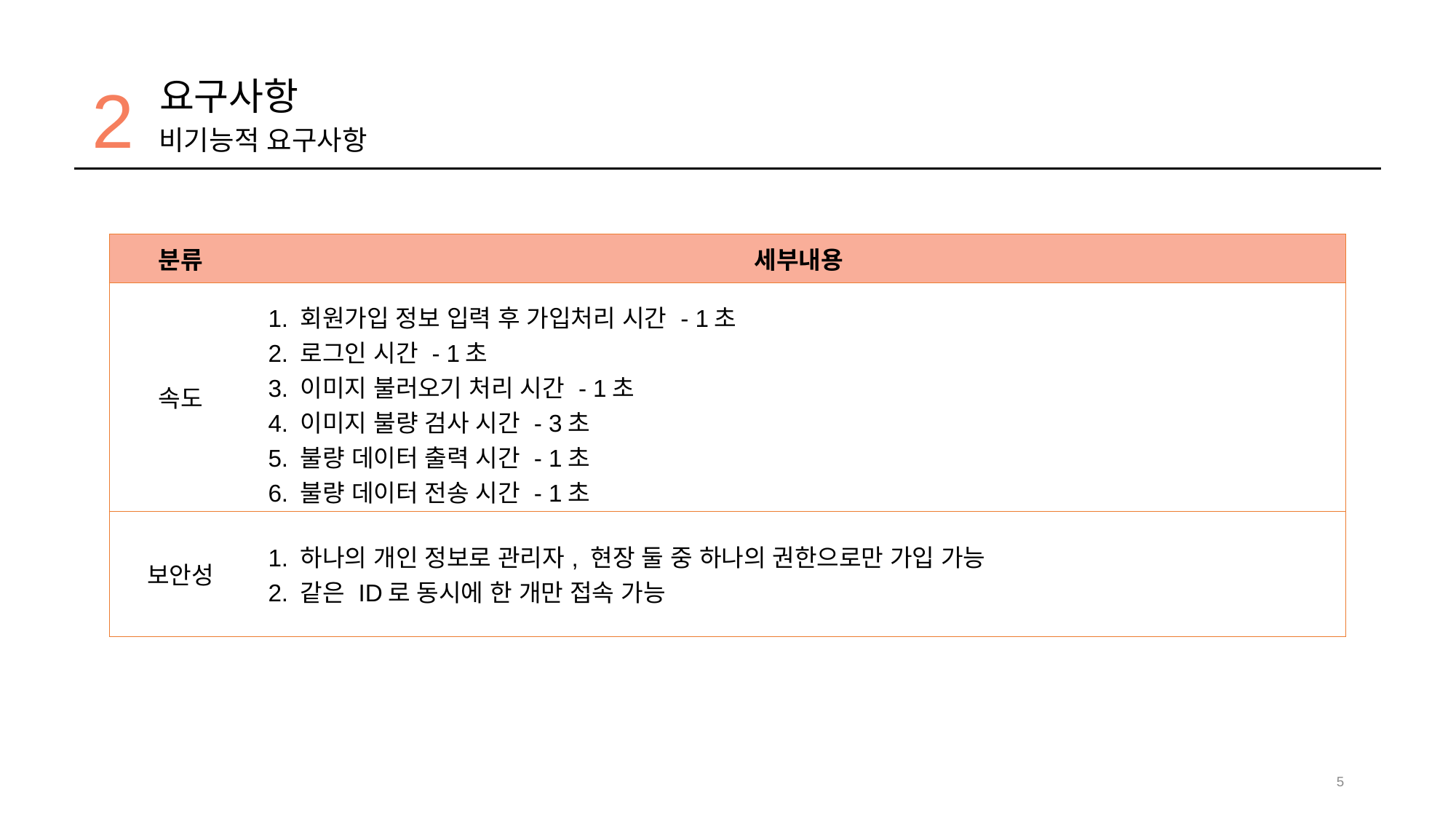

2
요구사항
비기능적 요구사항
| 분류 | 세부내용 |
| --- | --- |
| 속도 | 1. 회원가입 정보 입력 후 가입처리 시간 - 1초 2. 로그인 시간 - 1초 3. 이미지 불러오기 처리 시간 - 1초 4. 이미지 불량 검사 시간 - 3초 5. 불량 데이터 출력 시간 - 1초 6. 불량 데이터 전송 시간 - 1초 |
| 보안성 | 1. 하나의 개인 정보로 관리자, 현장 둘 중 하나의 권한으로만 가입 가능 2. 같은 ID로 동시에 한 개만 접속 가능 |
5